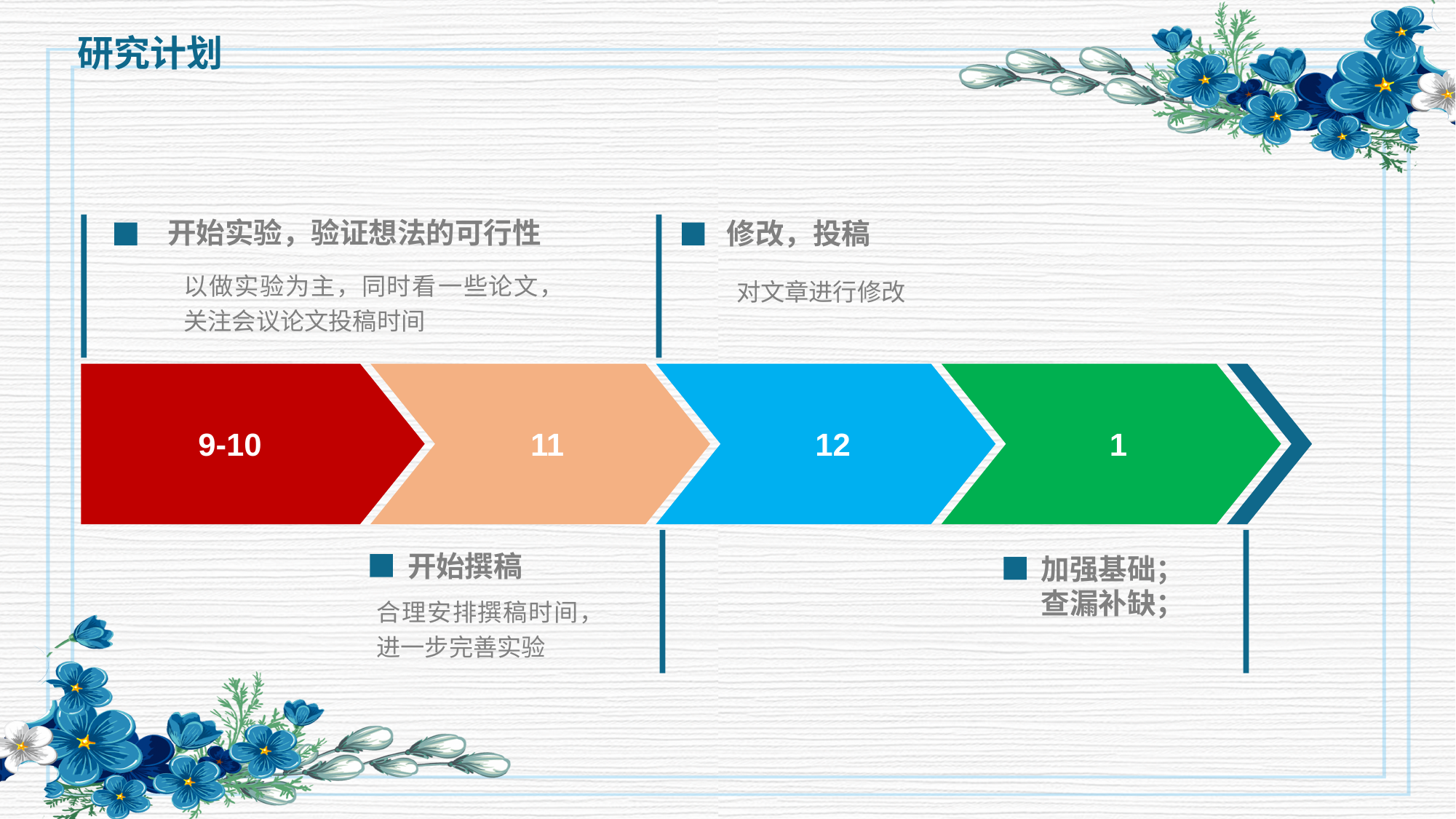

研究计划
开始实验，验证想法的可行性
修改，投稿

以做实验为主，同时看一些论文，关注会议论文投稿时间
对文章进行修改

9-10
11
12
1

开始撰稿
加强基础；
查漏补缺；

合理安排撰稿时间，进一步完善实验